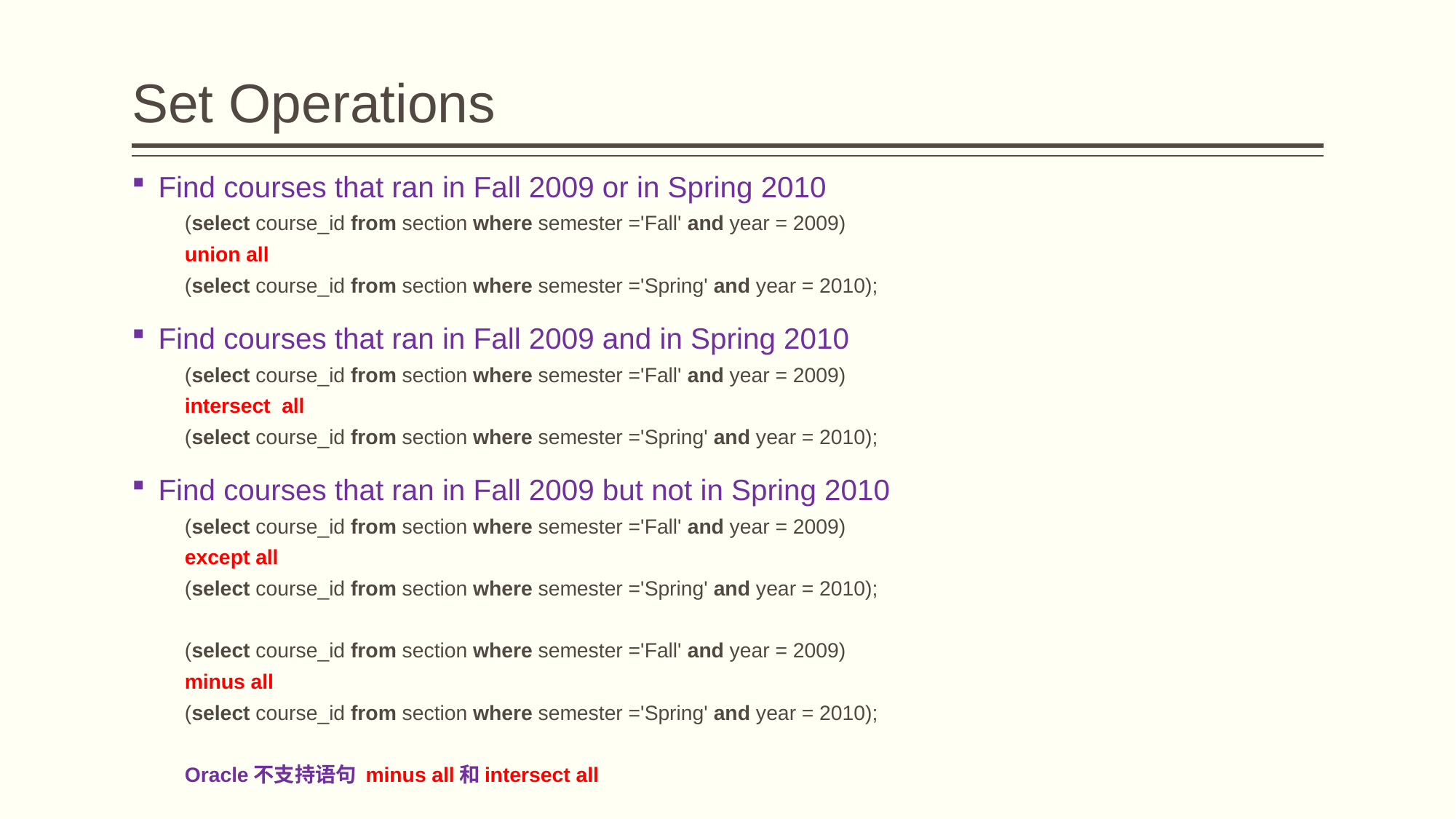

# Set Operations
Find courses that ran in Fall 2009 or in Spring 2010
(select course_id from section where semester ='Fall' and year = 2009)
union all
(select course_id from section where semester ='Spring' and year = 2010);
Find courses that ran in Fall 2009 and in Spring 2010
(select course_id from section where semester ='Fall' and year = 2009)
intersect  all
(select course_id from section where semester ='Spring' and year = 2010);
Find courses that ran in Fall 2009 but not in Spring 2010
(select course_id from section where semester ='Fall' and year = 2009)
except all
(select course_id from section where semester ='Spring' and year = 2010);

(select course_id from section where semester ='Fall' and year = 2009)
minus all
(select course_id from section where semester ='Spring' and year = 2010);

Oracle不支持语句 minus all和intersect all